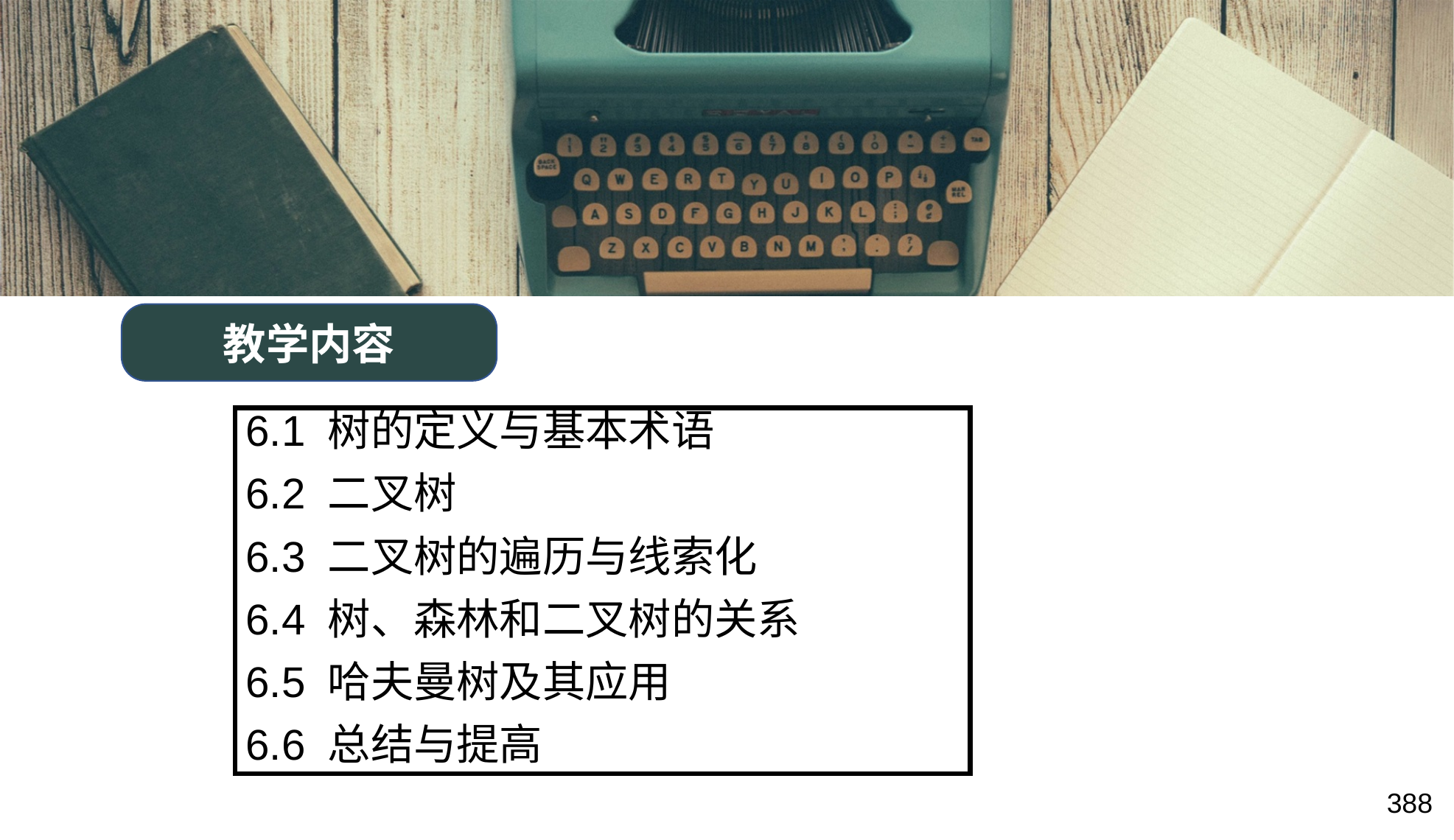

教学内容
6.1 树的定义与基本术语
6.2 二叉树
6.3 二叉树的遍历与线索化
6.4 树、森林和二叉树的关系
6.5 哈夫曼树及其应用
6.6 总结与提高
388